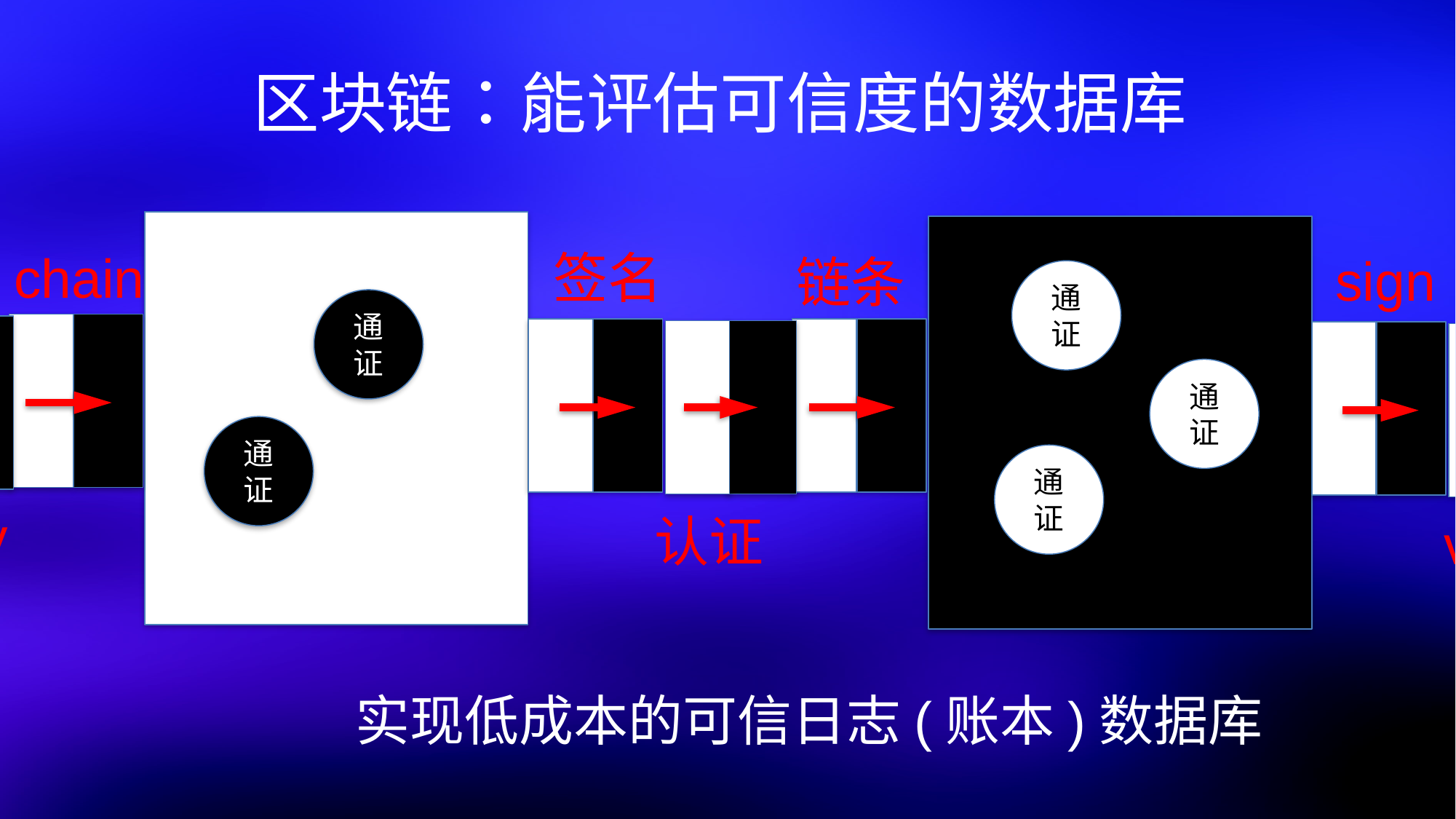

# 区块链：能评估可信度的数据库

sign
chain
签名
sign
链条
chain
通证
通证

通证
通证
通证
verify
认证
verify
实现低成本的可信日志(账本)数据库